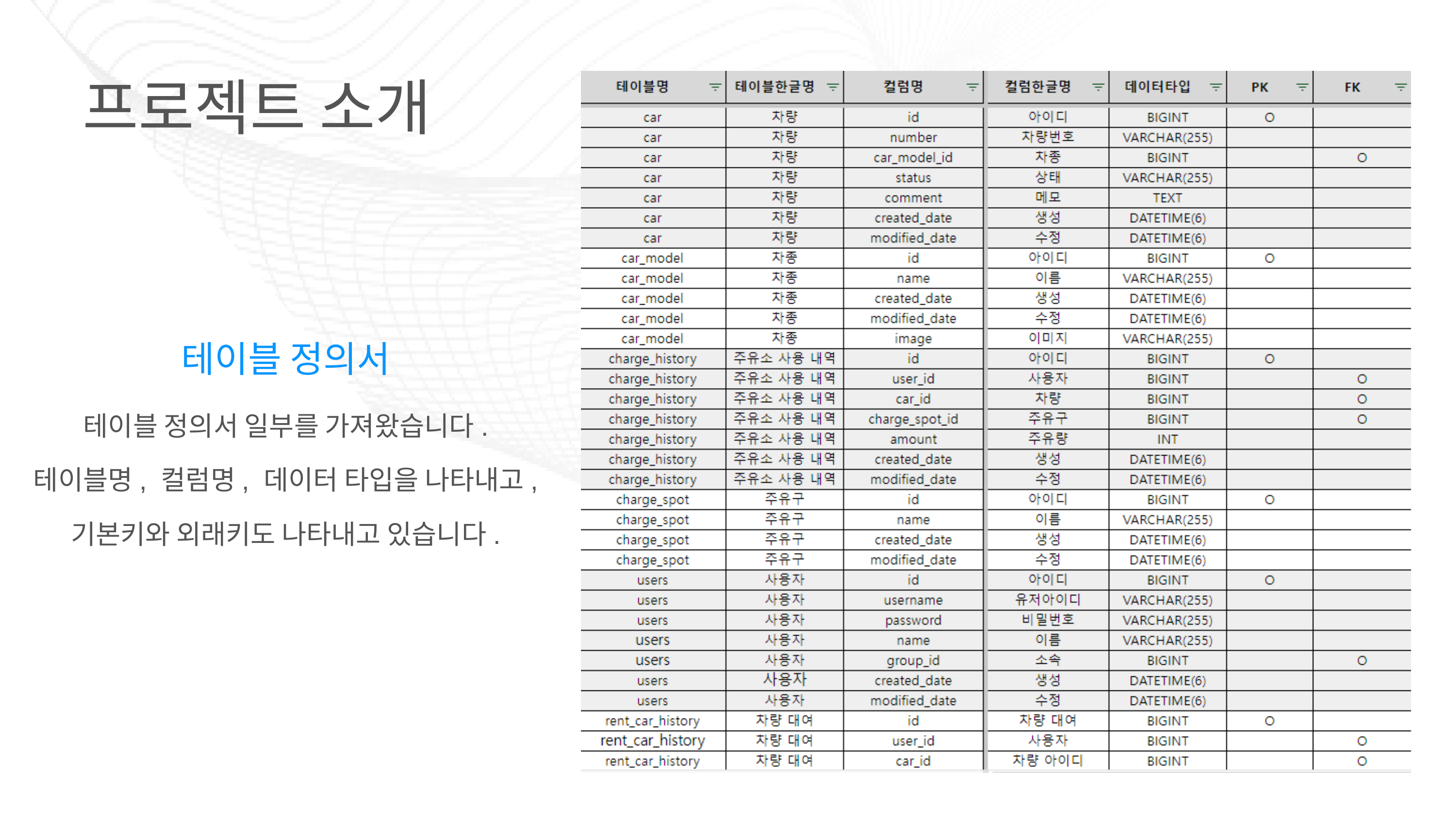

프로젝트 소개

테이블 정의서
테이블 정의서 일부를 가져왔습니다.
테이블명, 컬럼명, 데이터 타입을 나타내고,
기본키와 외래키도 나타내고 있습니다.